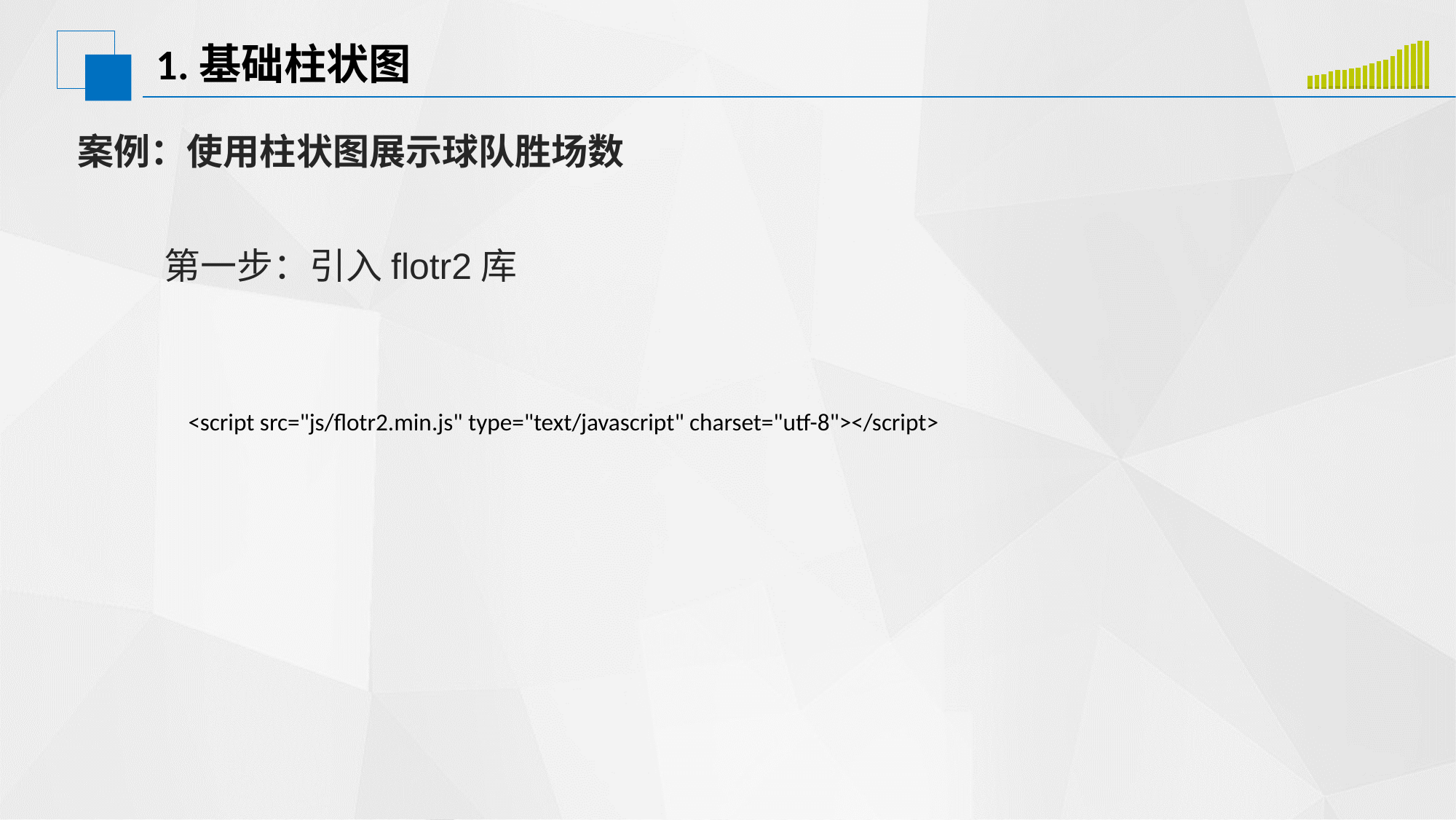

# 1.基础柱状图

### Chart

| Category | 系列 1 | 系列 2 |
|---|---|---|
| 类别 1 | 0.3 | 1.6 |
| 类别 2 | 0.3 | 1.7 |
| 类别 3 | 0.2 | 1.9 |
| 类别 4 | 0.4 | 2.1 |
| 类别 5 | 0.4 | 2.3 |
| 类别 6 | 0.3 | 2.4 |
| 类别 7 | 0.4 | 2.5 |
| 类别 8 | 0.4 | 2.6 |
| 类别 9 | 0.5 | 2.8 |
| 类别 10 | 0.4 | 3.2 |
| 类别 11 | 0.3 | 3.6 |
| 类别 12 | 0.3 | 3.8 |
| 类别 13 | 0.4 | 4.3 |
| 类别 14 | 0.4 | 5.2 |
| 类别 15 | 0.3 | 5.9 |
| 类别 16 | 0.4 | 6.0 |
| 类别 17 | 0.5 | 6.3 |
| 类别 18 | 0.4 | 6.4 |
案例：使用柱状图展示球队胜场数
第一步：引入flotr2库
<script src="js/flotr2.min.js" type="text/javascript" charset="utf-8"></script>